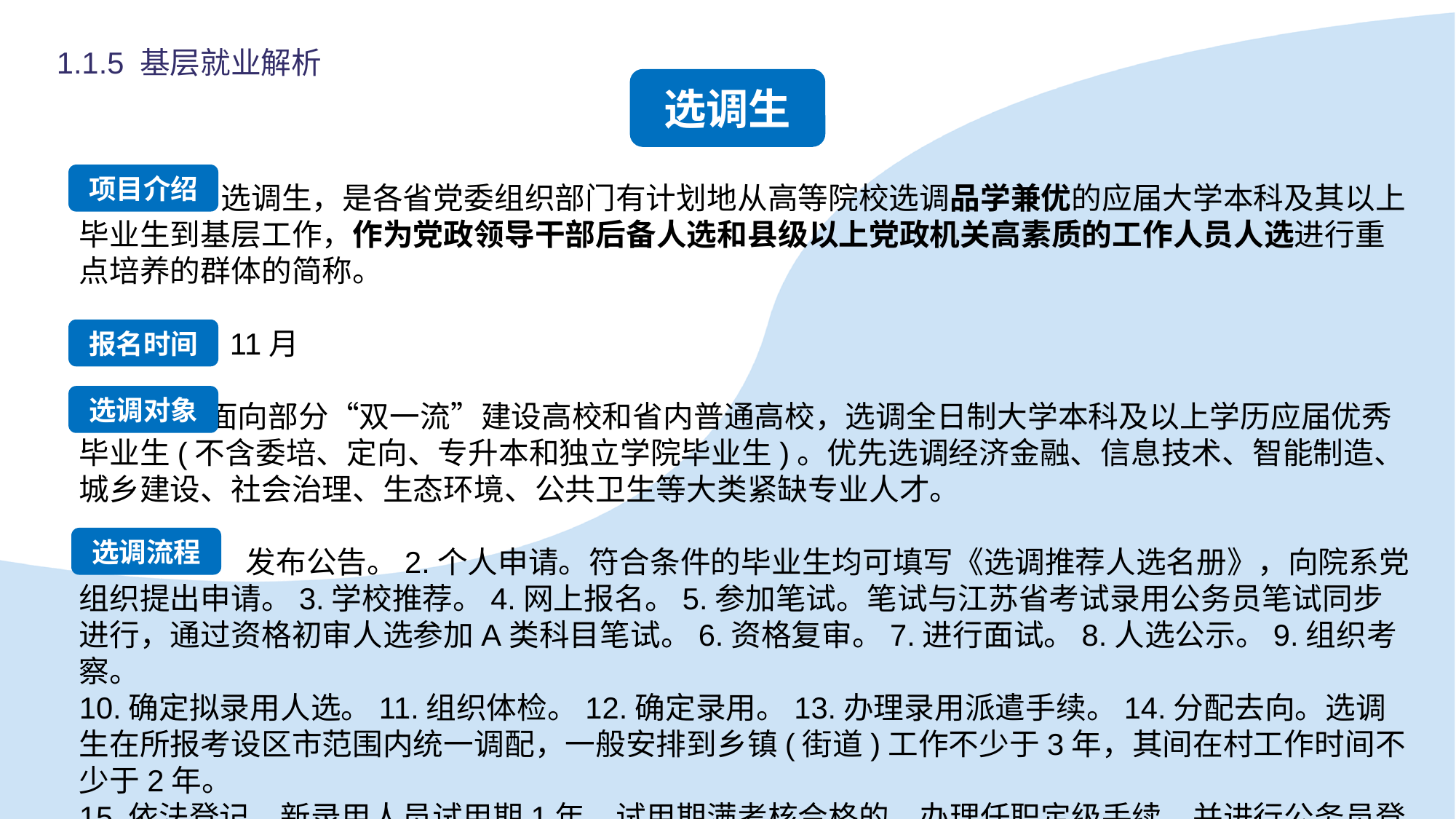

1.1.5 基层就业解析
选调生

项目介绍   选调生，是各省党委组织部门有计划地从高等院校选调品学兼优的应届大学本科及其以上毕业生到基层工作，作为党政领导干部后备人选和县级以上党政机关高素质的工作人员人选进行重点培养的群体的简称。

                  11月

                  面向部分“双一流”建设高校和省内普通高校，选调全日制大学本科及以上学历应届优秀毕业生(不含委培、定向、专升本和独立学院毕业生)。优先选调经济金融、信息技术、智能制造、城乡建设、社会治理、生态环境、公共卫生等大类紧缺专业人才。

           1.     发布公告。2.个人申请。符合条件的毕业生均可填写《选调推荐人选名册》，向院系党组织提出申请。3.学校推荐。4.网上报名。5.参加笔试。笔试与江苏省考试录用公务员笔试同步进行，通过资格初审人选参加A类科目笔试。6.资格复审。7.进行面试。8.人选公示。9.组织考察。
10.确定拟录用人选。11.组织体检。12.确定录用。13.办理录用派遣手续。14.分配去向。选调生在所报考设区市范围内统一调配，一般安排到乡镇(街道)工作不少于3年，其间在村工作时间不少于2年。
15.依法登记。新录用人员试用期1年，试用期满考核合格的，办理任职定级手续，并进行公务员登记;不合格的，取消录用。
项目介绍
报名时间
选调对象
选调流程